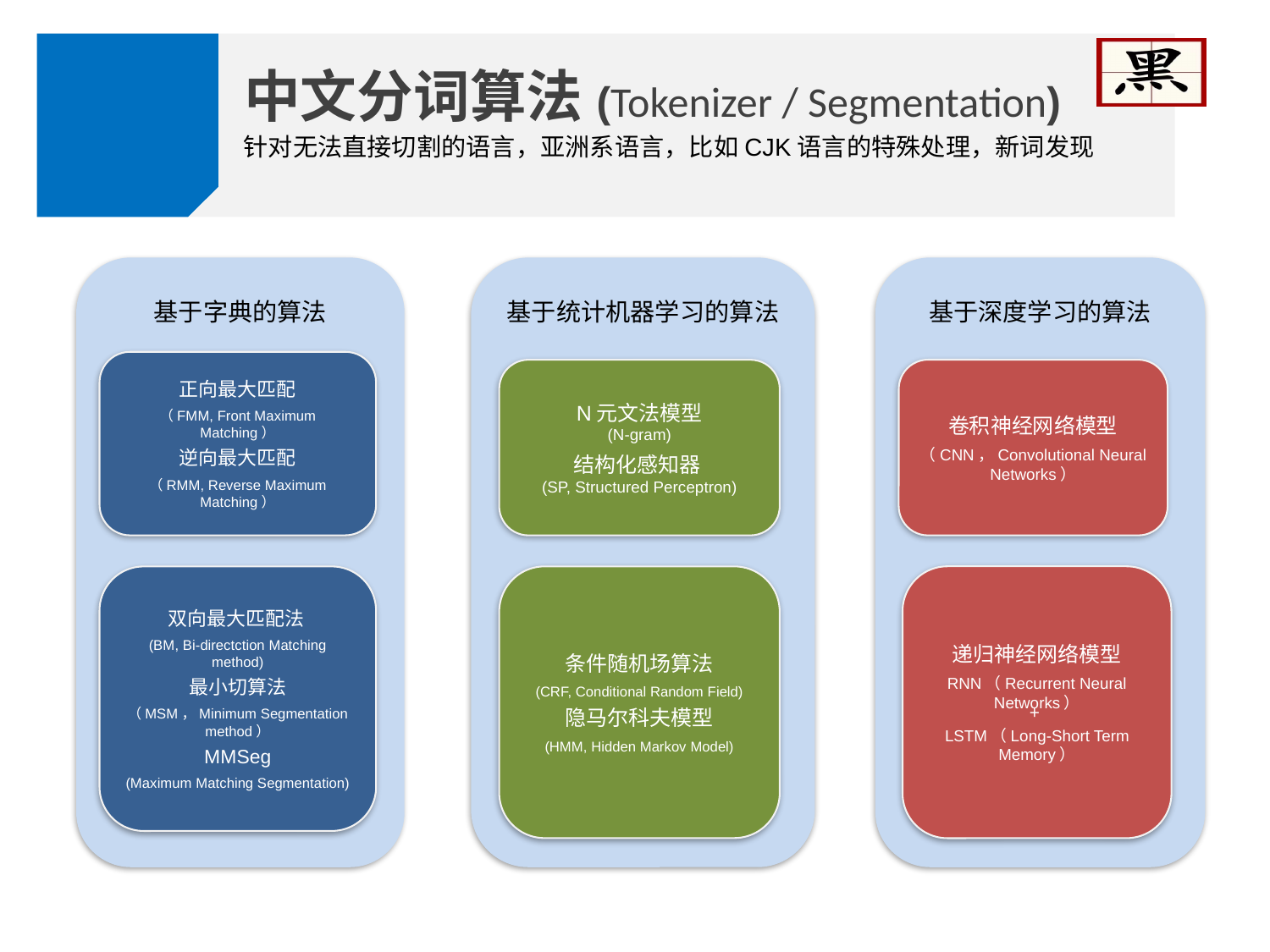

中文分词算法(Tokenizer / Segmentation)
针对无法直接切割的语言，亚洲系语言，比如CJK语言的特殊处理，新词发现

基于字典的算法

基于统计机器学习的算法

基于深度学习的算法

正向最大匹配
（FMM, Front Maximum Matching）
逆向最大匹配
（RMM, Reverse Maximum Matching）
卷积神经网络模型
（CNN，Convolutional Neural Networks）
N元文法模型
(N-gram)
结构化感知器
(SP, Structured Perceptron)
递归神经网络模型
RNN（Recurrent Neural Networks）
+
LSTM（Long-Short Term Memory）
双向最大匹配法
(BM, Bi-directction Matching method)
最小切算法
（MSM，Minimum Segmentation method）
MMSeg
(Maximum Matching Segmentation)
条件随机场算法
(CRF, Conditional Random Field)
隐马尔科夫模型
(HMM, Hidden Markov Model)